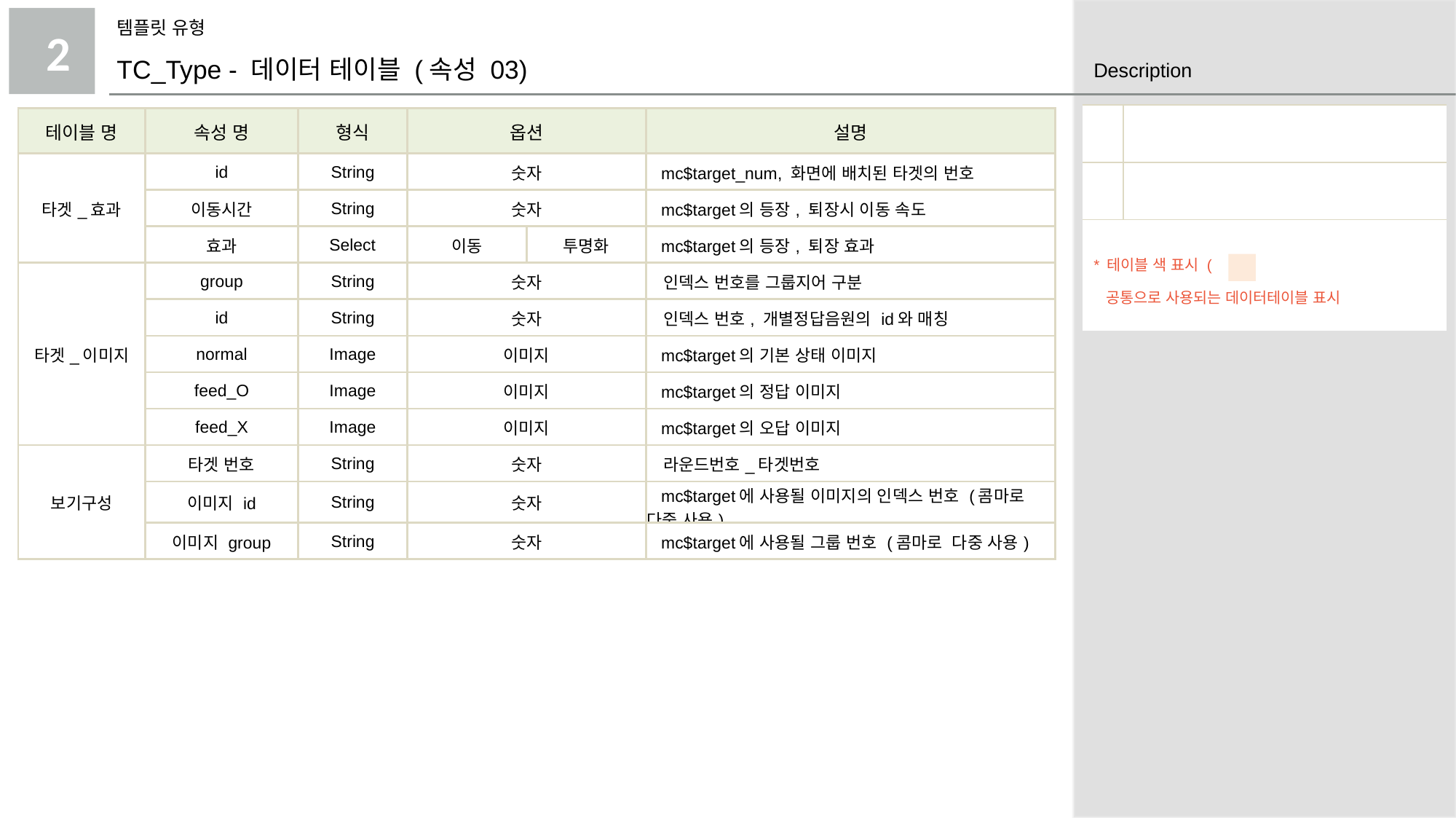

템플릿 유형
2
TC_Type - 데이터 테이블 (속성 03)
|  |  |
| --- | --- |
|  |  |
| \* 테이블 색 표시 ( ) 공통으로 사용되는 데이터테이블 표시 |  |
| 테이블 명 | 속성 명 | 형식 | 옵션 |  | 설명 |
| --- | --- | --- | --- | --- | --- |
| 타겟\_효과 | id | String | 숫자 |  | mc$target\_num, 화면에 배치된 타겟의 번호 |
|  | 이동시간 | String | 숫자 |  | mc$target의 등장, 퇴장시 이동 속도 |
|  | 효과 | Select | 이동 | 투명화 | mc$target의 등장, 퇴장 효과 |
| 타겟\_이미지 | group | String | 숫자 |  | 인덱스 번호를 그룹지어 구분 |
|  | id | String | 숫자 |  | 인덱스 번호, 개별정답음원의 id와 매칭 |
|  | normal | Image | 이미지 |  | mc$target의 기본 상태 이미지 |
|  | feed\_O | Image | 이미지 |  | mc$target의 정답 이미지 |
|  | feed\_X | Image | 이미지 |  | mc$target의 오답 이미지 |
| 보기구성 | 타겟 번호 | String | 숫자 |  | 라운드번호\_타겟번호 |
|  | 이미지 id | String | 숫자 |  | mc$target에 사용될 이미지의 인덱스 번호 (콤마로 다중 사용) |
|  | 이미지 group | String | 숫자 |  | mc$target에 사용될 그룹 번호 (콤마로 다중 사용) |